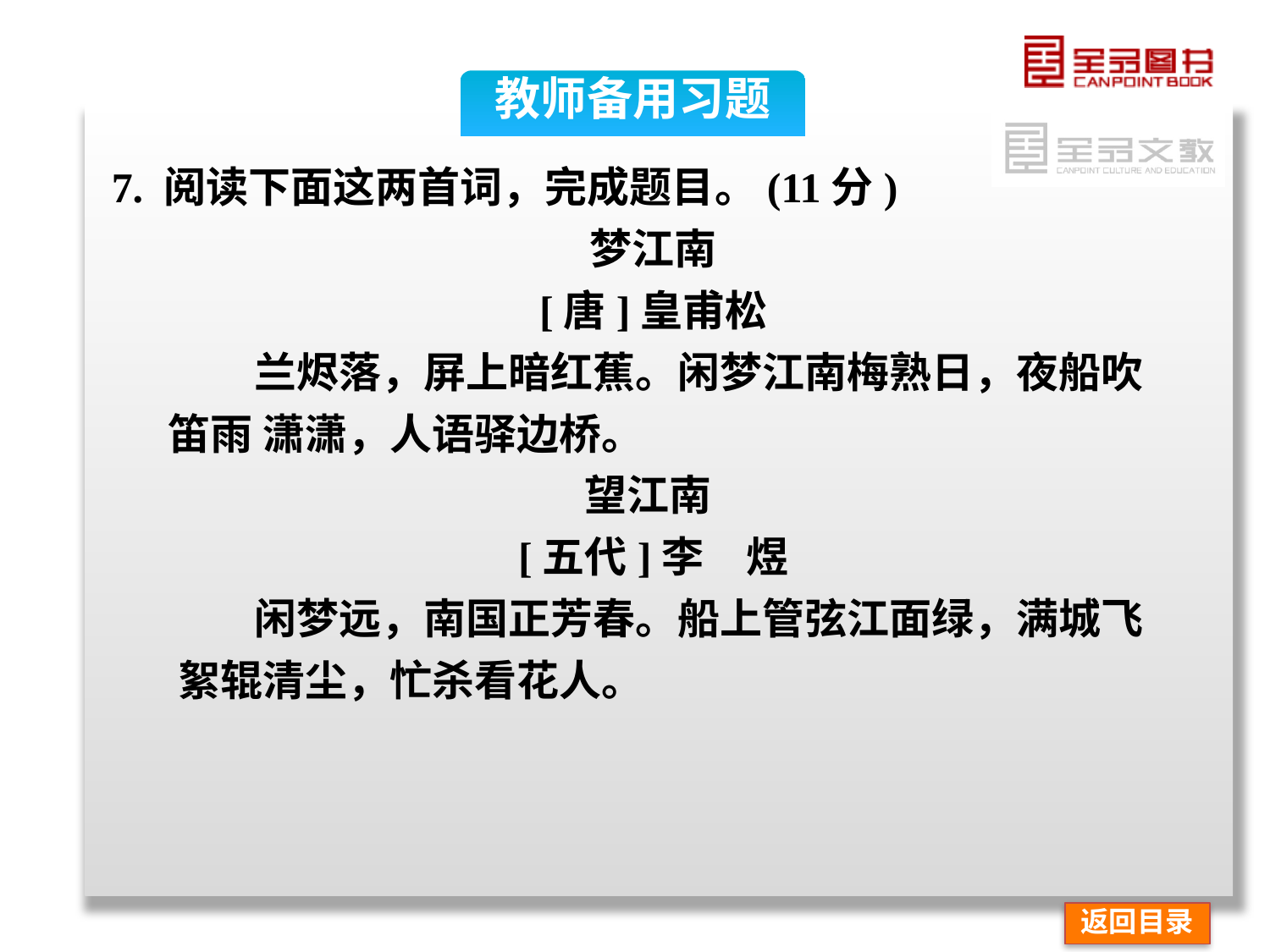

教师备用习题
7. 阅读下面这两首词，完成题目。(11分)
梦江南
[唐]皇甫松
          兰烬落，屏上暗红蕉。闲梦江南梅熟日，夜船吹
 笛雨 潇潇，人语驿边桥。
望江南
[五代]李　煜
          闲梦远，南国正芳春。船上管弦江面绿，满城飞
  絮辊清尘，忙杀看花人。
返回目录